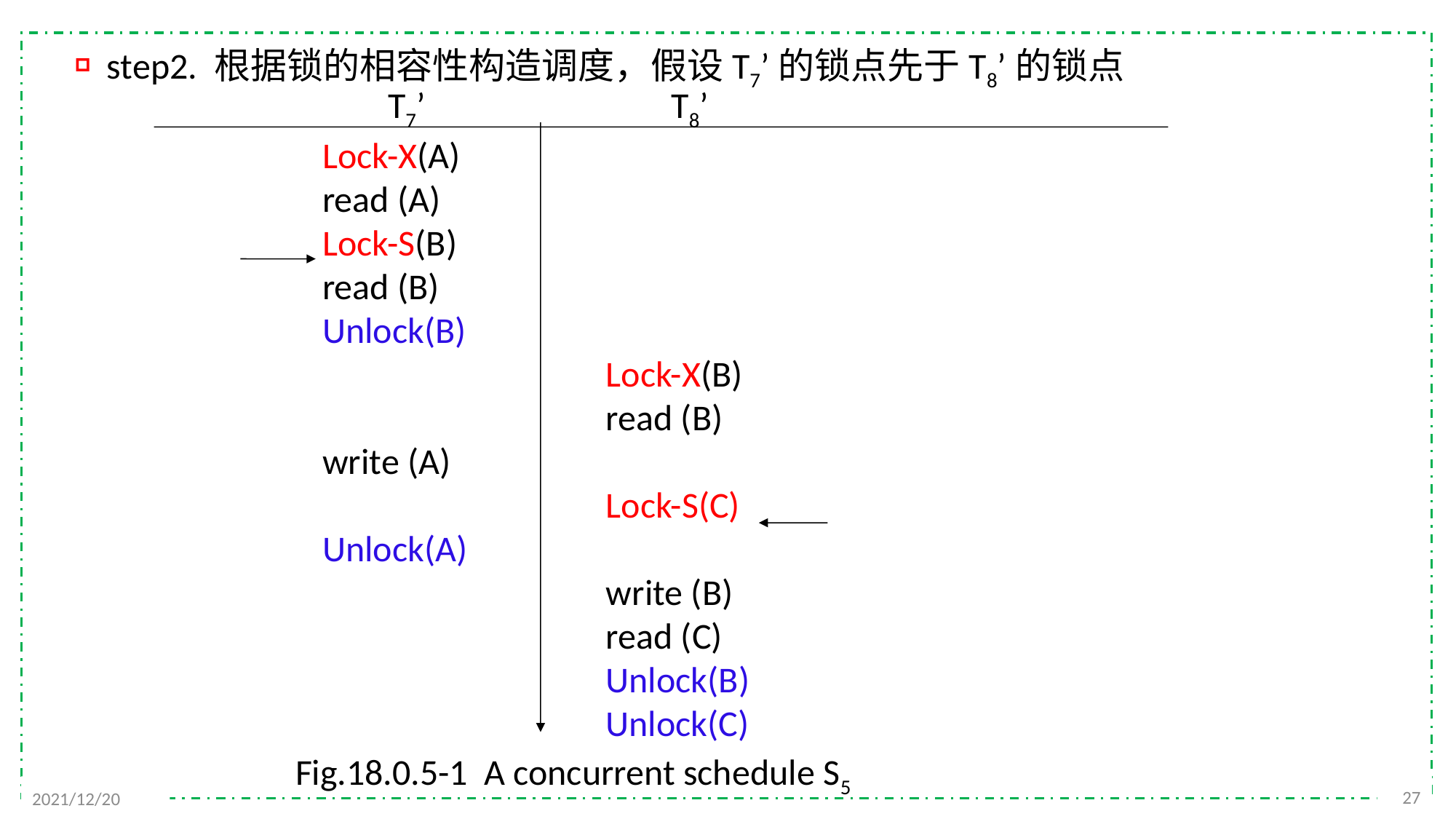

step2. 根据锁的相容性构造调度，假设T7’的锁点先于T8’的锁点
        T7’
Lock-X(A)
read (A)
Lock-S(B)
read (B)
Unlock(B)

write (A)

Unlock(A)

        T8’

Lock-X(B)
read (B)

Lock-S(C)

write (B)
read (C)
Unlock(B)
Unlock(C)

Fig.18.0.5-1  A concurrent schedule S5
27
2021/12/20